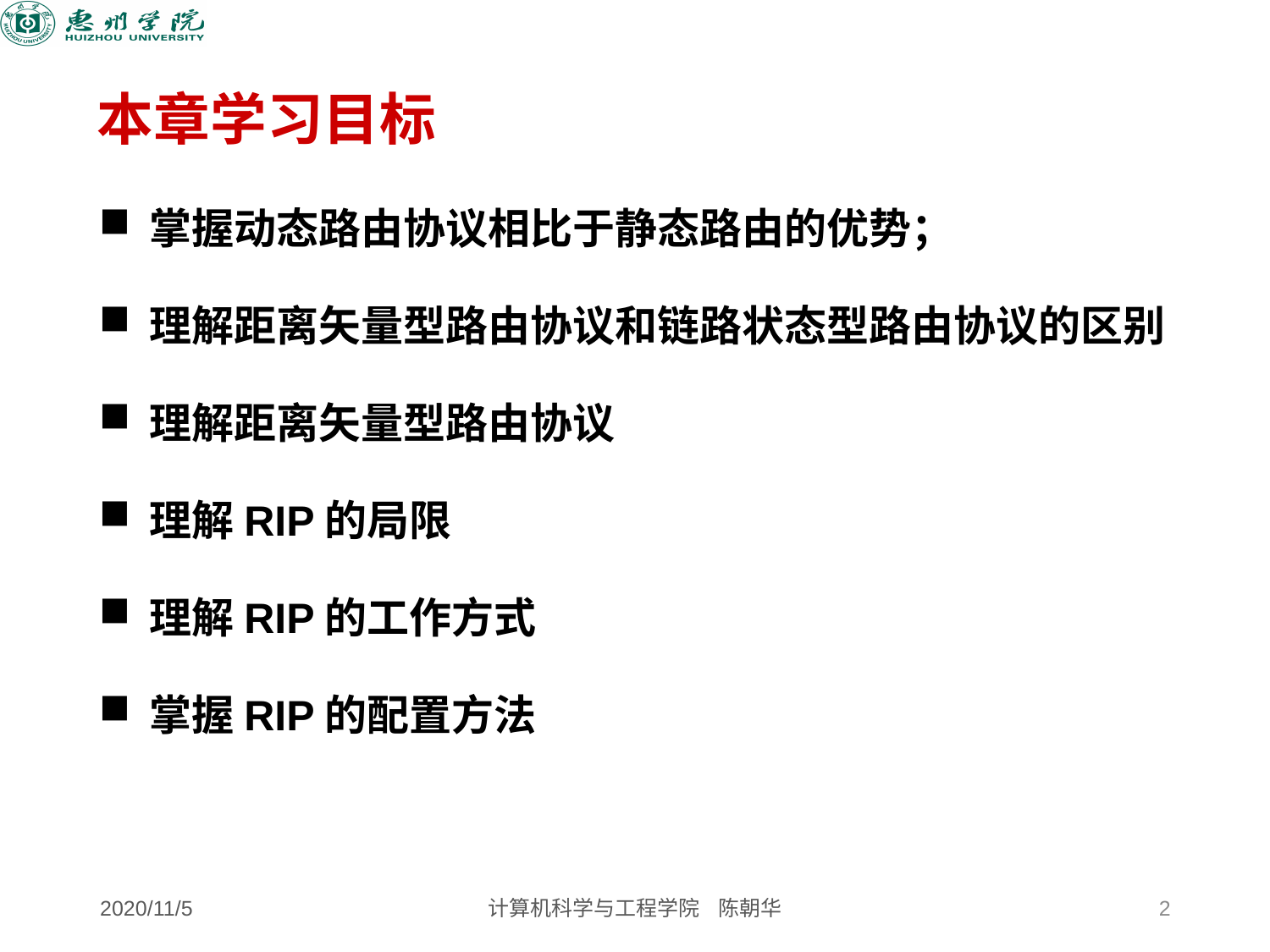

本章学习目标
掌握动态路由协议相比于静态路由的优势；
理解距离矢量型路由协议和链路状态型路由协议的区别
理解距离矢量型路由协议
理解RIP的局限
理解RIP的工作方式
掌握RIP的配置方法
2020/11/5
计算机科学与工程学院    陈朝华
2